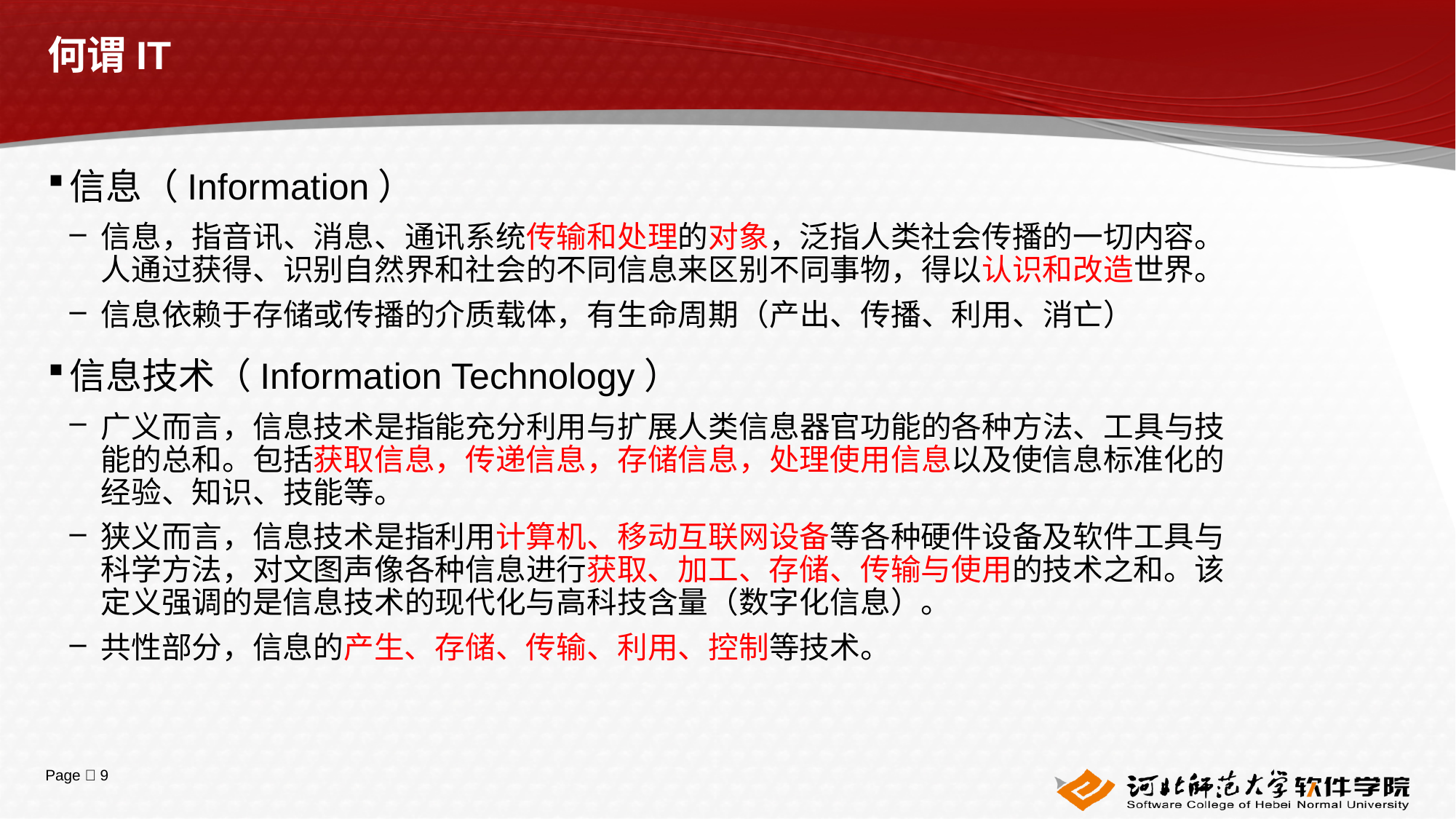

# 何谓IT
信息（Information）
信息，指音讯、消息、通讯系统传输和处理的对象，泛指人类社会传播的一切内容。人通过获得、识别自然界和社会的不同信息来区别不同事物，得以认识和改造世界。
信息依赖于存储或传播的介质载体，有生命周期（产出、传播、利用、消亡）
信息技术（Information Technology）
广义而言，信息技术是指能充分利用与扩展人类信息器官功能的各种方法、工具与技能的总和。包括获取信息，传递信息，存储信息，处理使用信息以及使信息标准化的经验、知识、技能等。
狭义而言，信息技术是指利用计算机、移动互联网设备等各种硬件设备及软件工具与科学方法，对文图声像各种信息进行获取、加工、存储、传输与使用的技术之和。该定义强调的是信息技术的现代化与高科技含量（数字化信息）。
共性部分，信息的产生、存储、传输、利用、控制等技术。